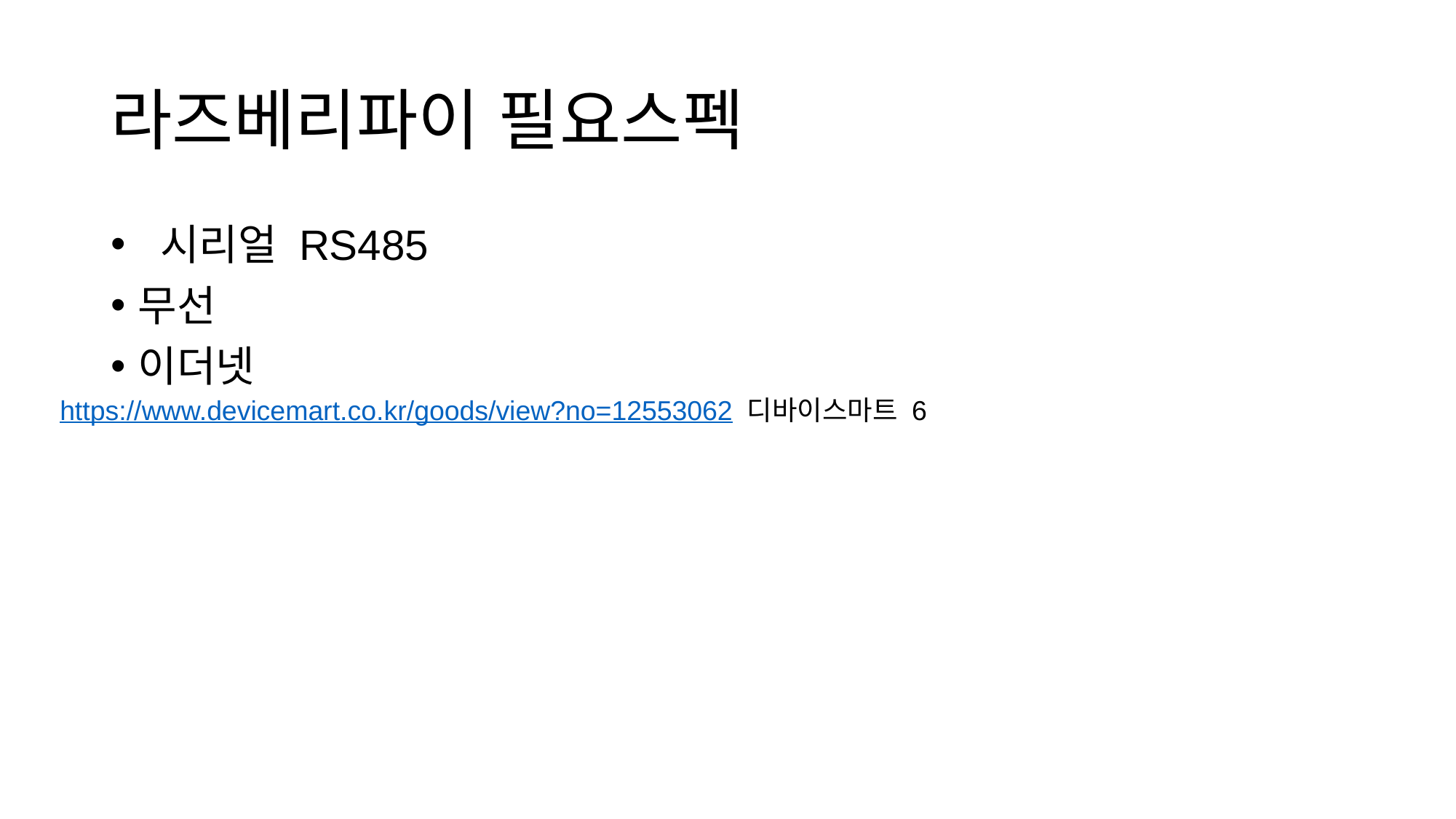

# 라즈베리파이 필요스펙
 시리얼 RS485
무선
이더넷

https://www.devicemart.co.kr/goods/view?no=12553062 디바이스마트 6